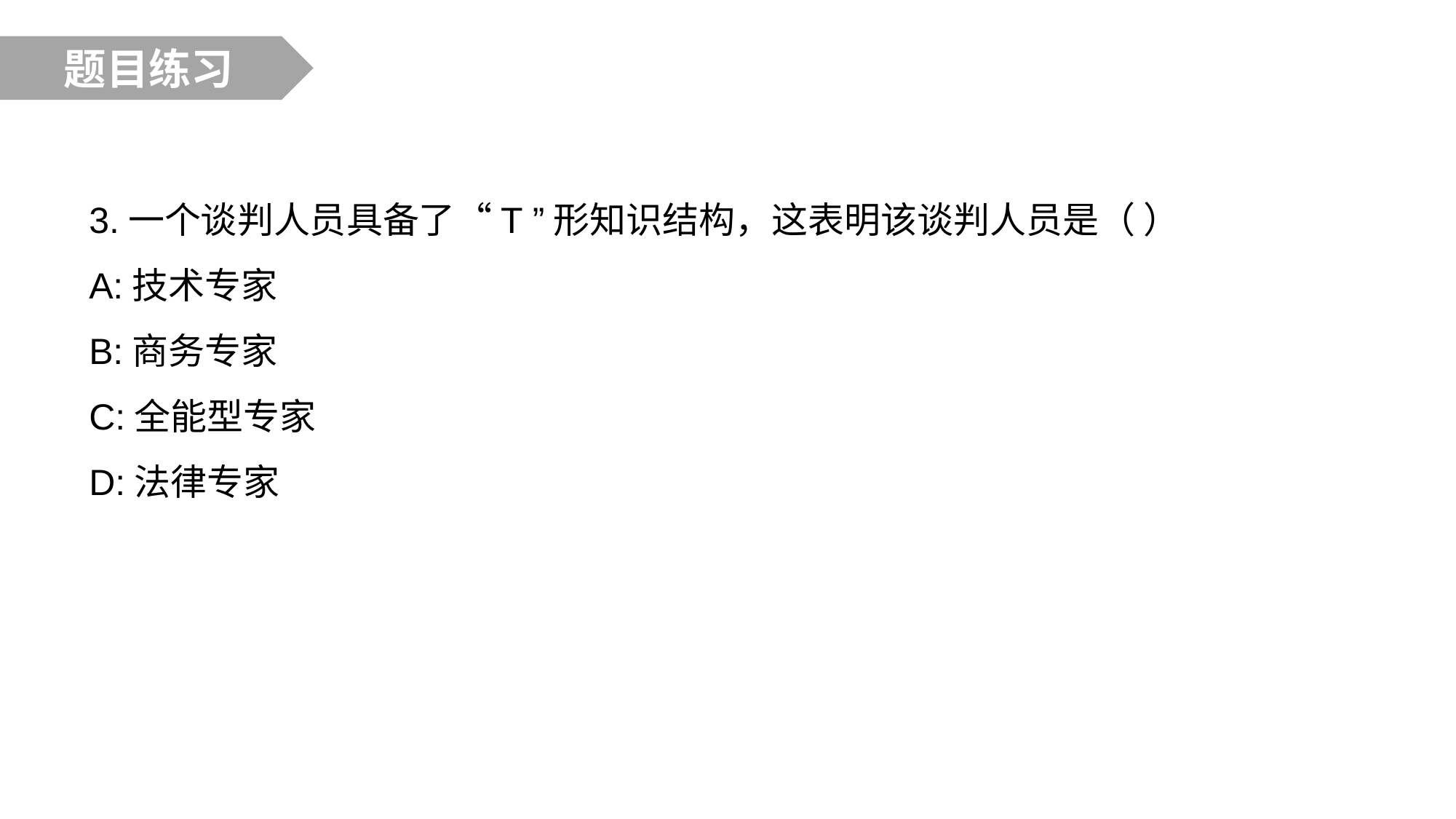

题目练习
3.一个谈判人员具备了“T ”形知识结构，这表明该谈判人员是（ ）
A:技术专家
B:商务专家
C:全能型专家
D:法律专家